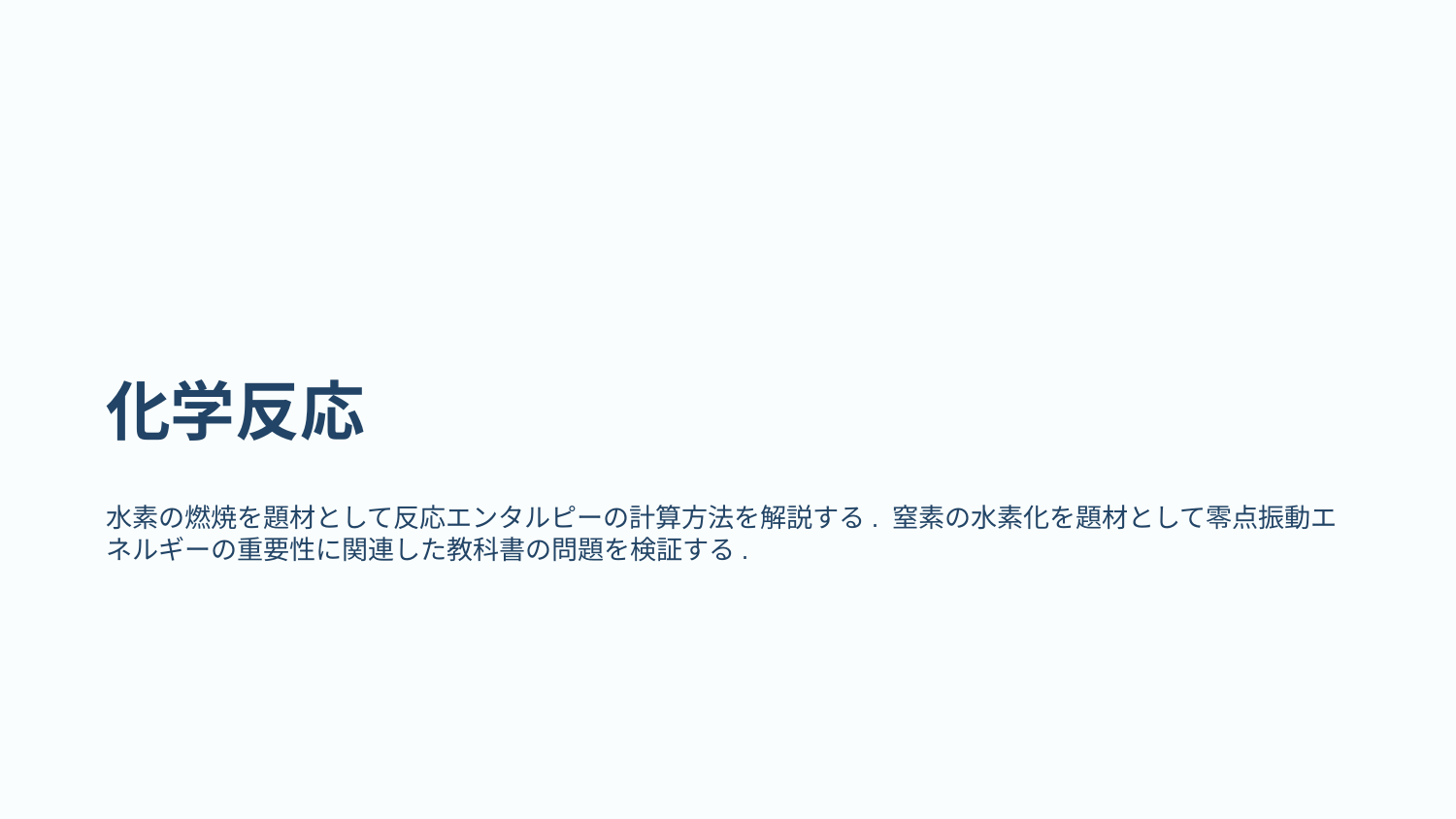

# 化学反応
水素の燃焼を題材として反応エンタルピーの計算方法を解説する. 窒素の水素化を題材として零点振動エネルギーの重要性に関連した教科書の問題を検証する.